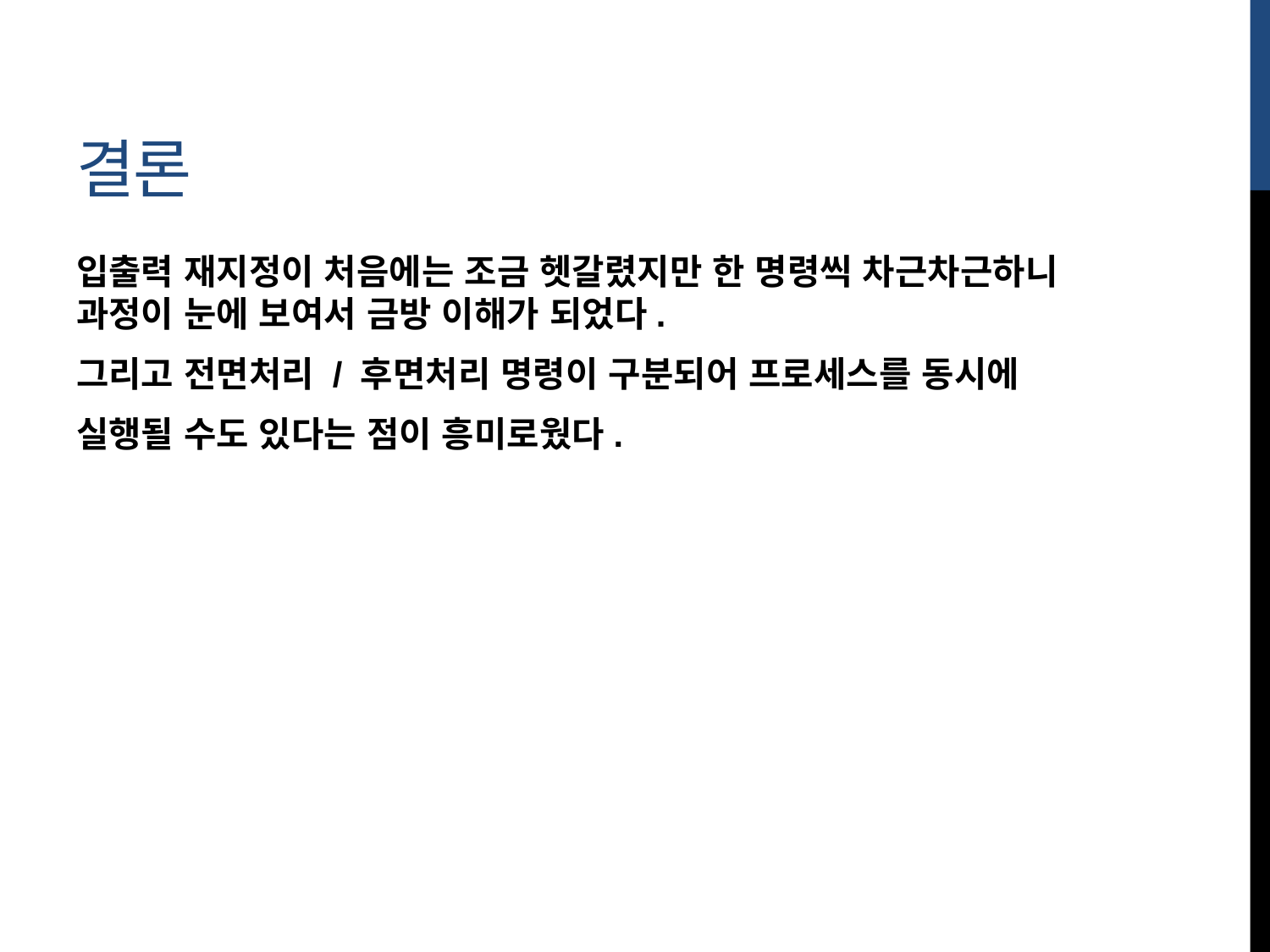

# 결론
입출력 재지정이 처음에는 조금 헷갈렸지만 한 명령씩 차근차근하니 과정이 눈에 보여서 금방 이해가 되었다.
그리고 전면처리 / 후면처리 명령이 구분되어 프로세스를 동시에
실행될 수도 있다는 점이 흥미로웠다.